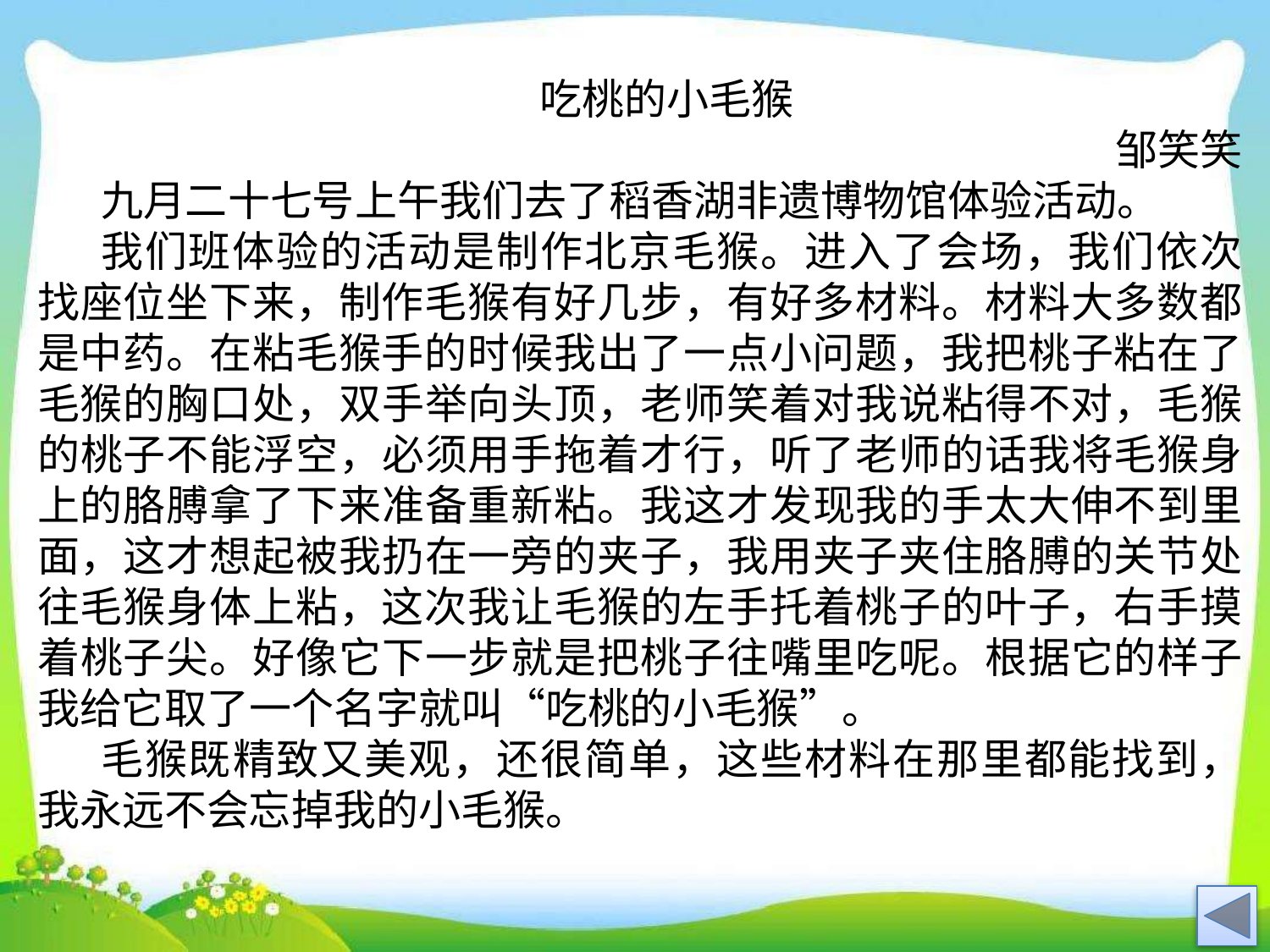

吃桃的小毛猴
邹笑笑
九月二十七号上午我们去了稻香湖非遗博物馆体验活动。
我们班体验的活动是制作北京毛猴。进入了会场，我们依次找座位坐下来，制作毛猴有好几步，有好多材料。材料大多数都是中药。在粘毛猴手的时候我出了一点小问题，我把桃子粘在了毛猴的胸口处，双手举向头顶，老师笑着对我说粘得不对，毛猴的桃子不能浮空，必须用手拖着才行，听了老师的话我将毛猴身上的胳膊拿了下来准备重新粘。我这才发现我的手太大伸不到里面，这才想起被我扔在一旁的夹子，我用夹子夹住胳膊的关节处往毛猴身体上粘，这次我让毛猴的左手托着桃子的叶子，右手摸着桃子尖。好像它下一步就是把桃子往嘴里吃呢。根据它的样子我给它取了一个名字就叫“吃桃的小毛猴”。
毛猴既精致又美观，还很简单，这些材料在那里都能找到，我永远不会忘掉我的小毛猴。